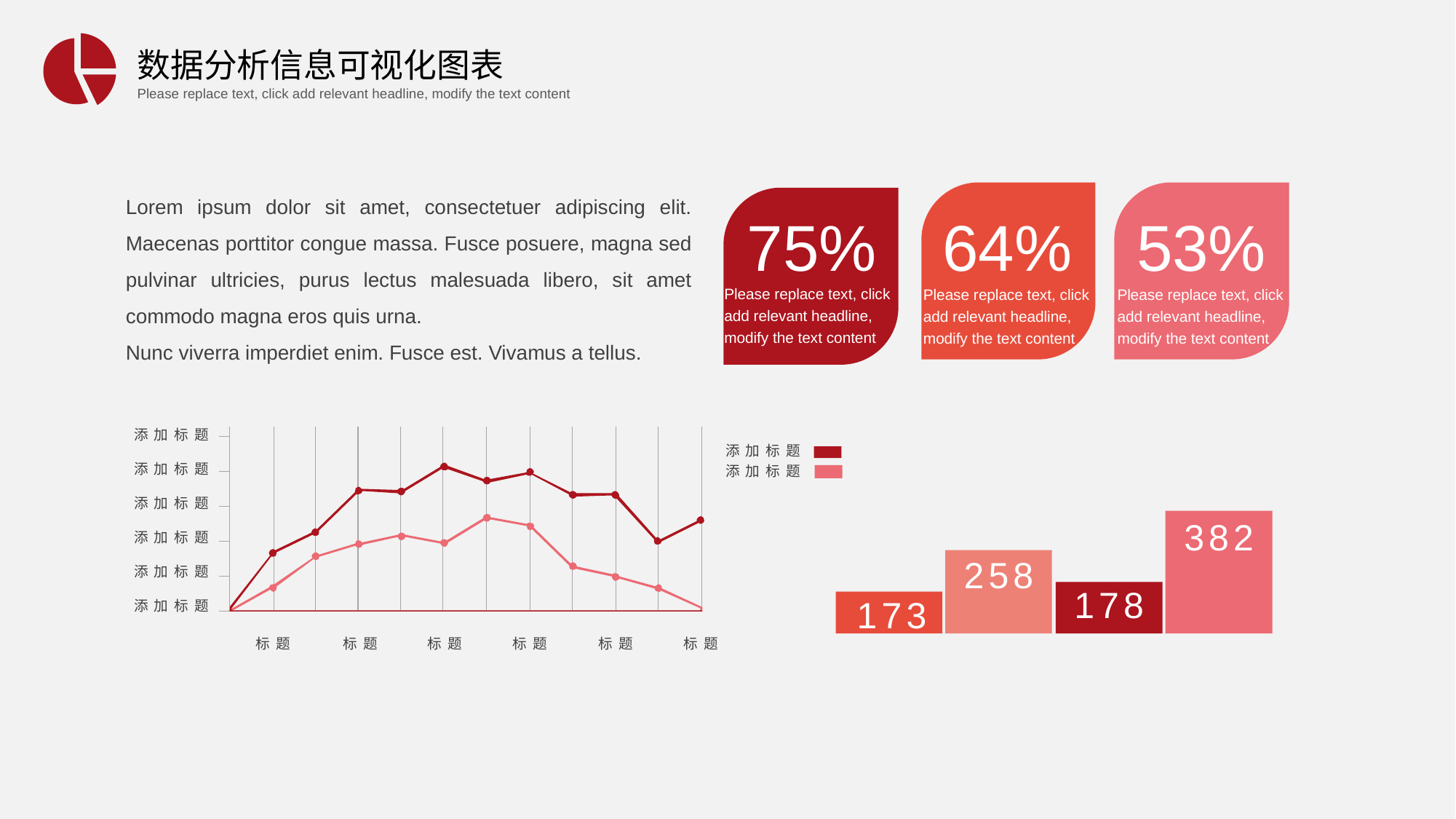

Lorem ipsum dolor sit amet, consectetuer adipiscing elit. Maecenas porttitor congue massa. Fusce posuere, magna sed pulvinar ultricies, purus lectus malesuada libero, sit amet commodo magna eros quis urna.
Nunc viverra imperdiet enim. Fusce est. Vivamus a tellus.

75%
64%
53%
Please replace text, click add relevant headline, modify the text content
Please replace text, click add relevant headline, modify the text content
Please replace text, click add relevant headline, modify the text content
添加标题
添加标题

添加标题
添加标题

添加标题
382

添加标题
258

添加标题
178

173
添加标题

标题
标题
标题
标题
标题
标题